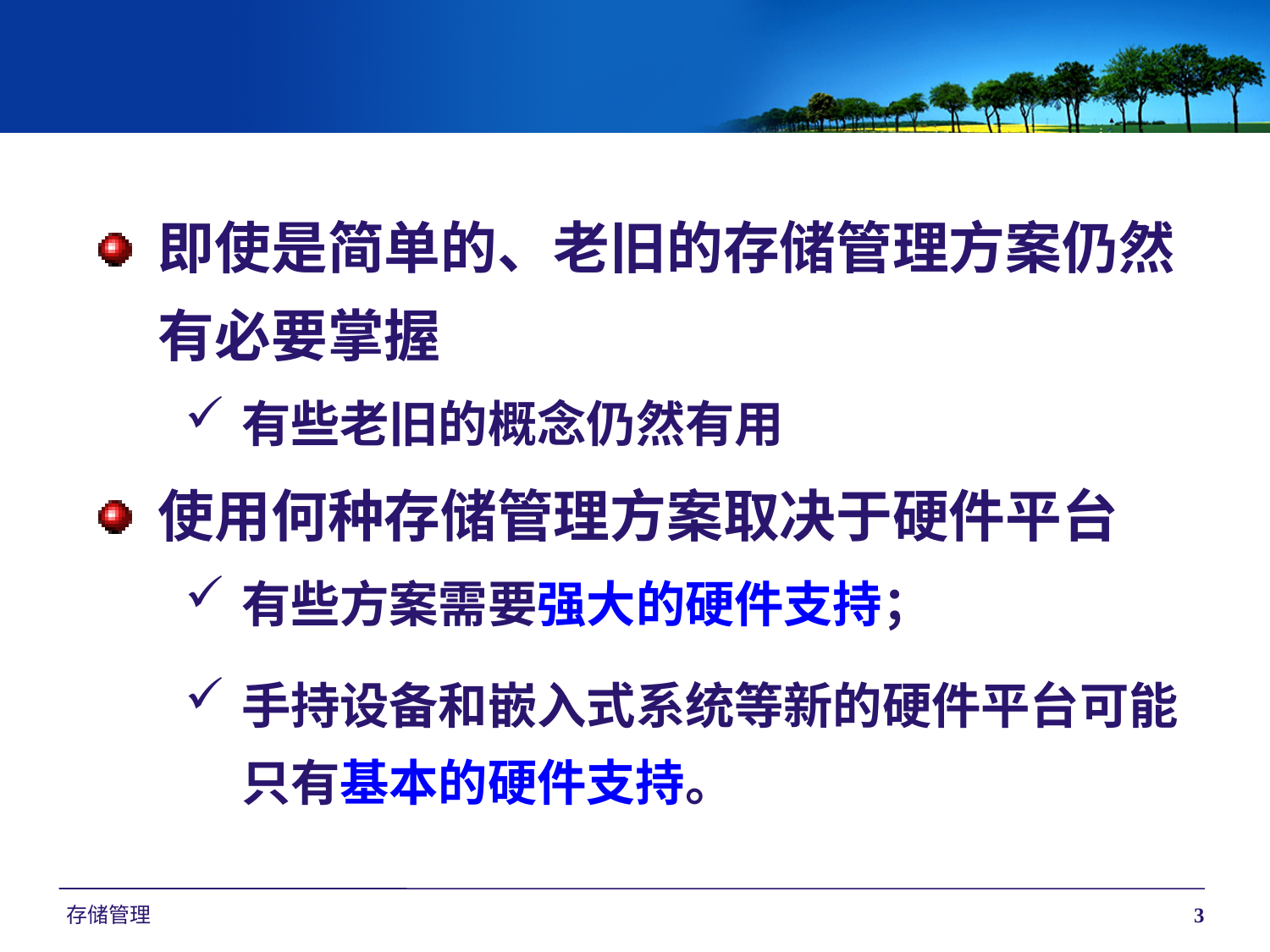

即使是简单的、老旧的存储管理方案仍然有必要掌握
有些老旧的概念仍然有用
使用何种存储管理方案取决于硬件平台
有些方案需要强大的硬件支持；
手持设备和嵌入式系统等新的硬件平台可能只有基本的硬件支持。
存储管理
3